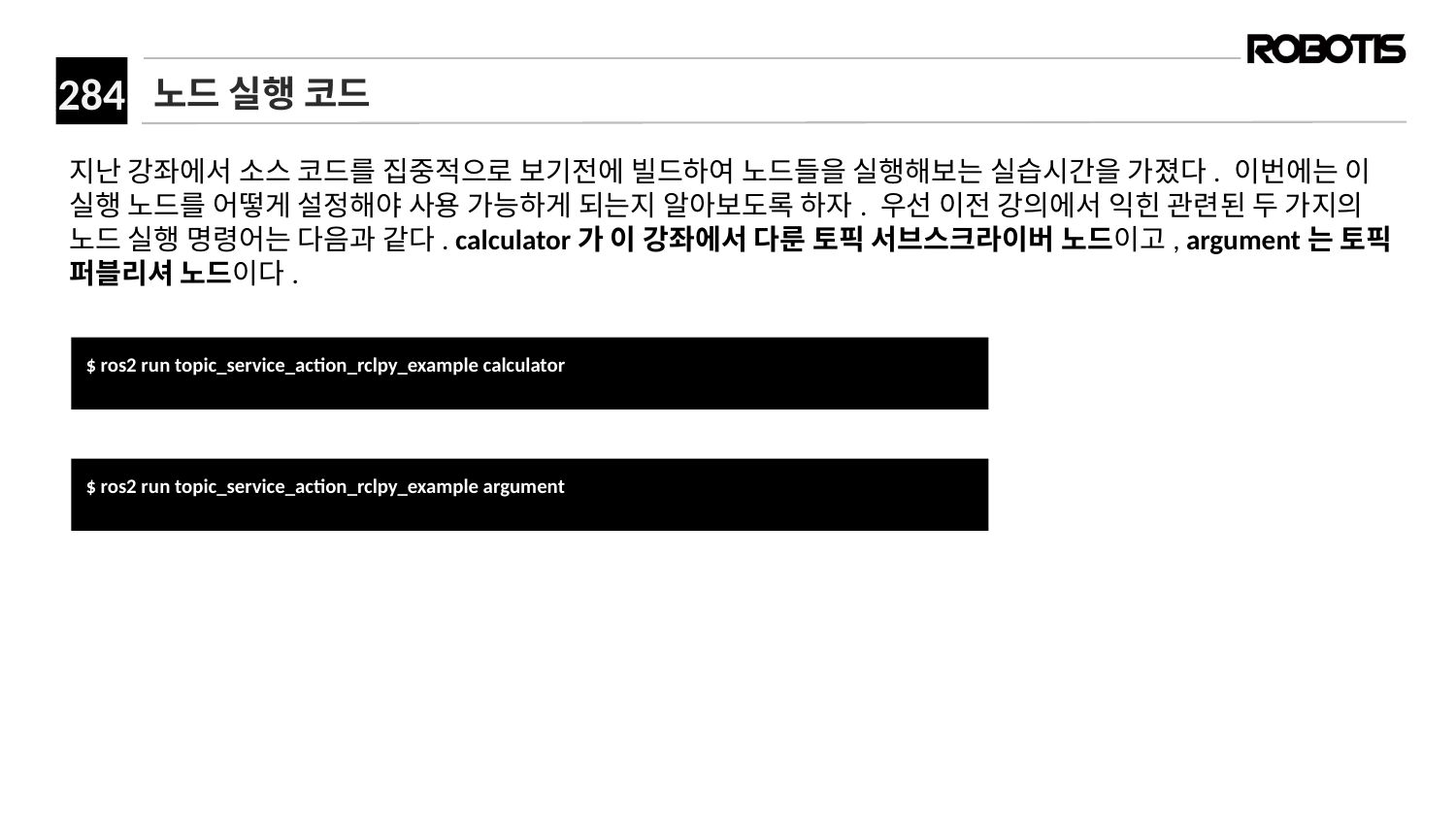

# 노드 실행 코드
지난 강좌에서 소스 코드를 집중적으로 보기전에 빌드하여 노드들을 실행해보는 실습시간을 가졌다. 이번에는 이 실행 노드를 어떻게 설정해야 사용 가능하게 되는지 알아보도록 하자. 우선 이전 강의에서 익힌 관련된 두 가지의 노드 실행 명령어는 다음과 같다. calculator가 이 강좌에서 다룬 토픽 서브스크라이버 노드이고, argument는 토픽 퍼블리셔 노드이다.
﻿$ ros2 run topic_service_action_rclpy_example calculator
﻿$ ros2 run topic_service_action_rclpy_example argument